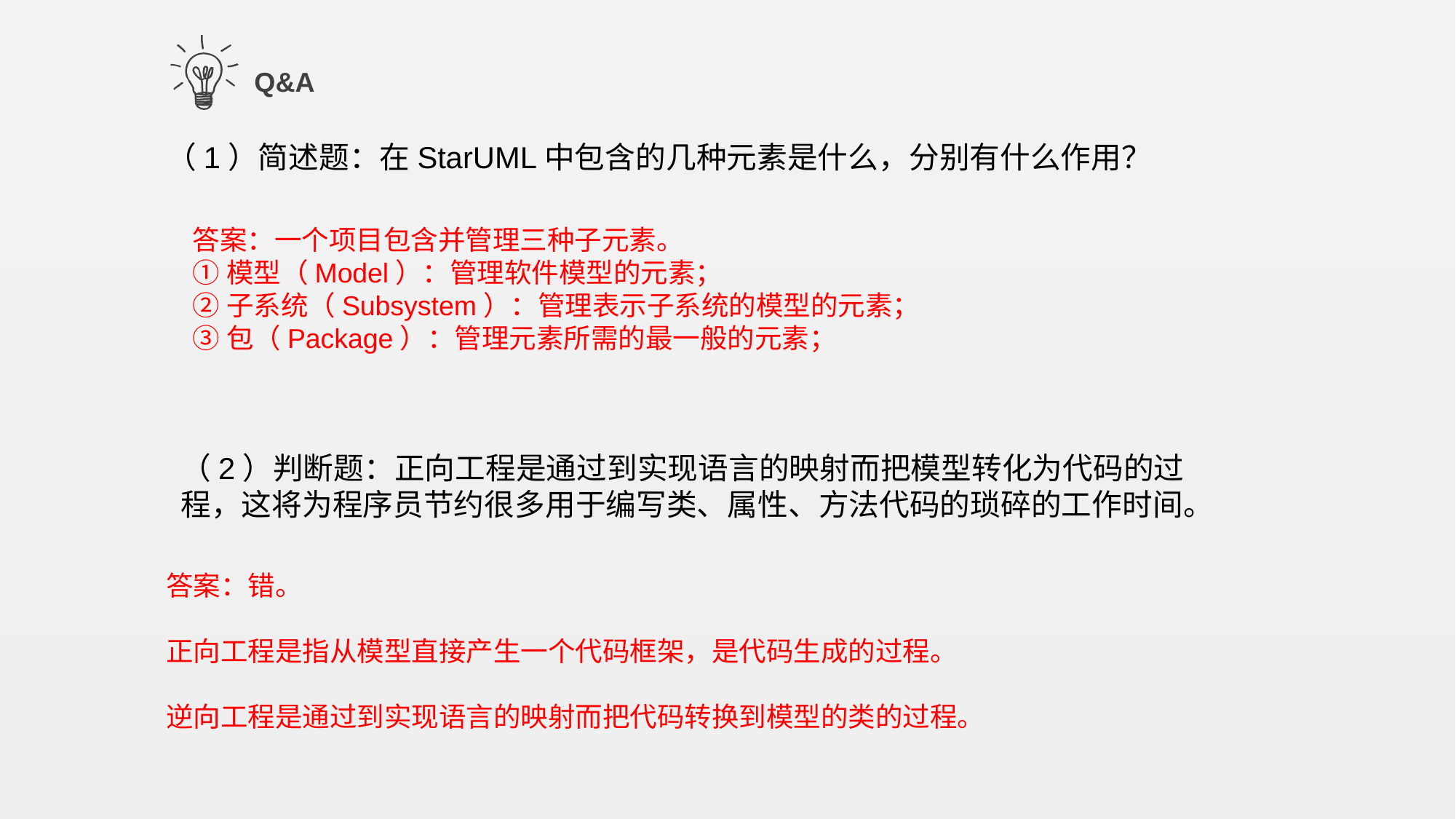

Q&A
（1）简述题：在StarUML中包含的几种元素是什么，分别有什么作用？
答案：一个项目包含并管理三种子元素。
①模型（Model）：管理软件模型的元素；
②子系统（Subsystem）：管理表示子系统的模型的元素；
③包（Package）：管理元素所需的最一般的元素；
（2）判断题：正向工程是通过到实现语言的映射而把模型转化为代码的过程，这将为程序员节约很多用于编写类、属性、方法代码的琐碎的工作时间。
答案：错。

正向工程是指从模型直接产生一个代码框架，是代码生成的过程。

逆向工程是通过到实现语言的映射而把代码转换到模型的类的过程。